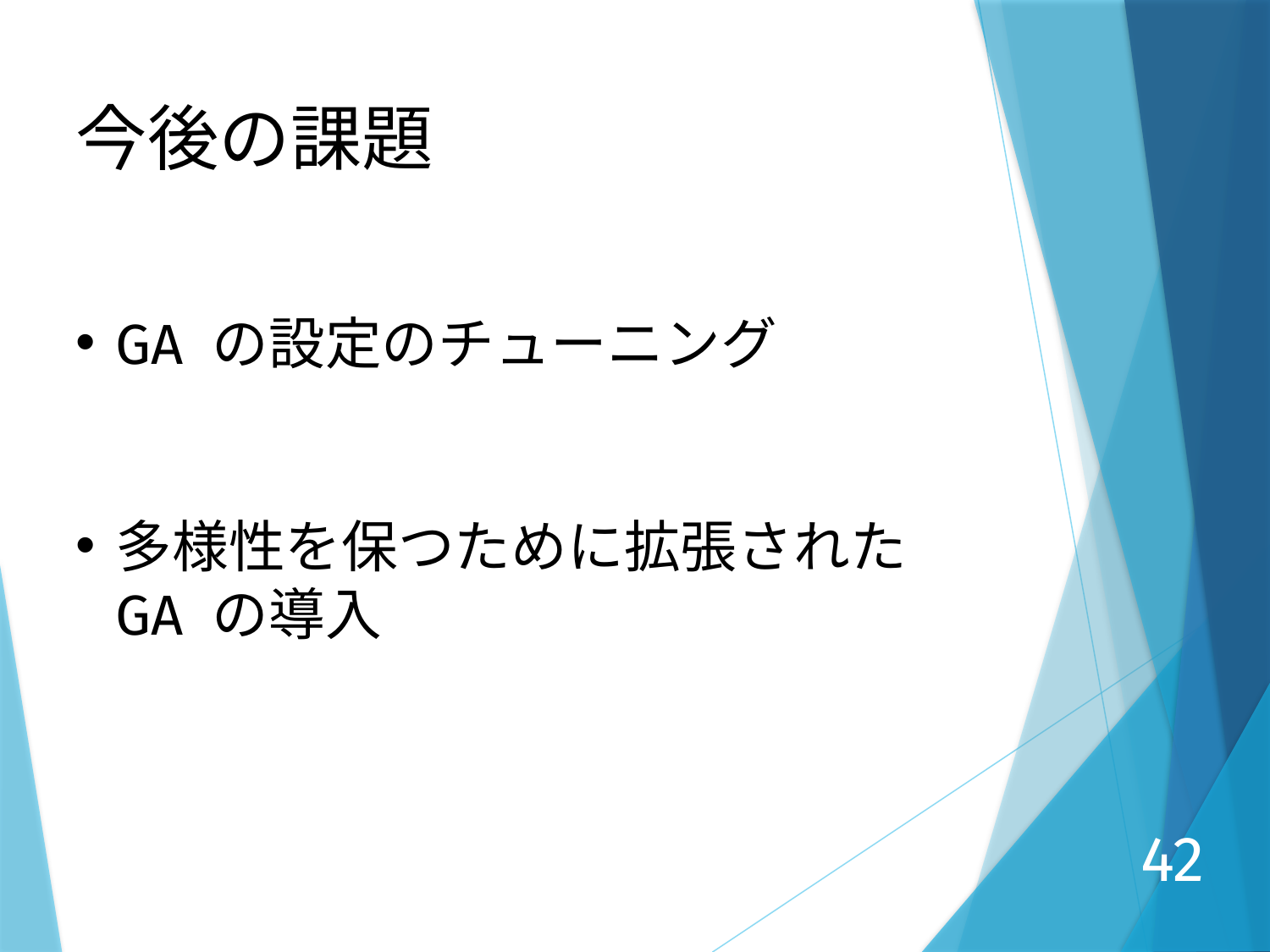

今後の課題
GA の設定のチューニング

多様性を保つために拡張された GA の導入
42